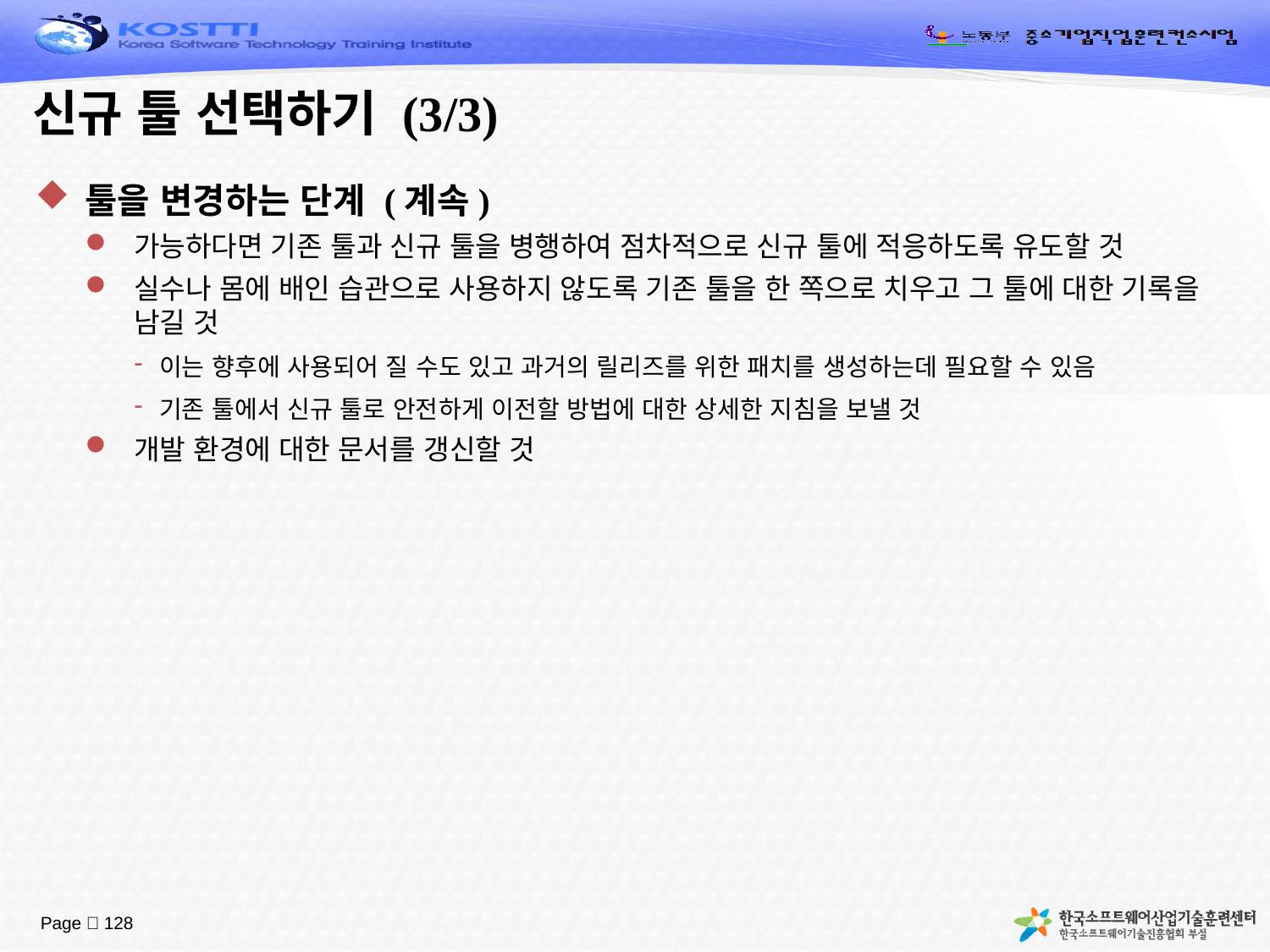

# 신규 툴 선택하기 (3/3)
툴을 변경하는 단계 (계속)
가능하다면 기존 툴과 신규 툴을 병행하여 점차적으로 신규 툴에 적응하도록 유도할 것
실수나 몸에 배인 습관으로 사용하지 않도록 기존 툴을 한 쪽으로 치우고 그 툴에 대한 기록을 남길 것
이는 향후에 사용되어 질 수도 있고 과거의 릴리즈를 위한 패치를 생성하는데 필요할 수 있음
기존 툴에서 신규 툴로 안전하게 이전할 방법에 대한 상세한 지침을 보낼 것
개발 환경에 대한 문서를 갱신할 것